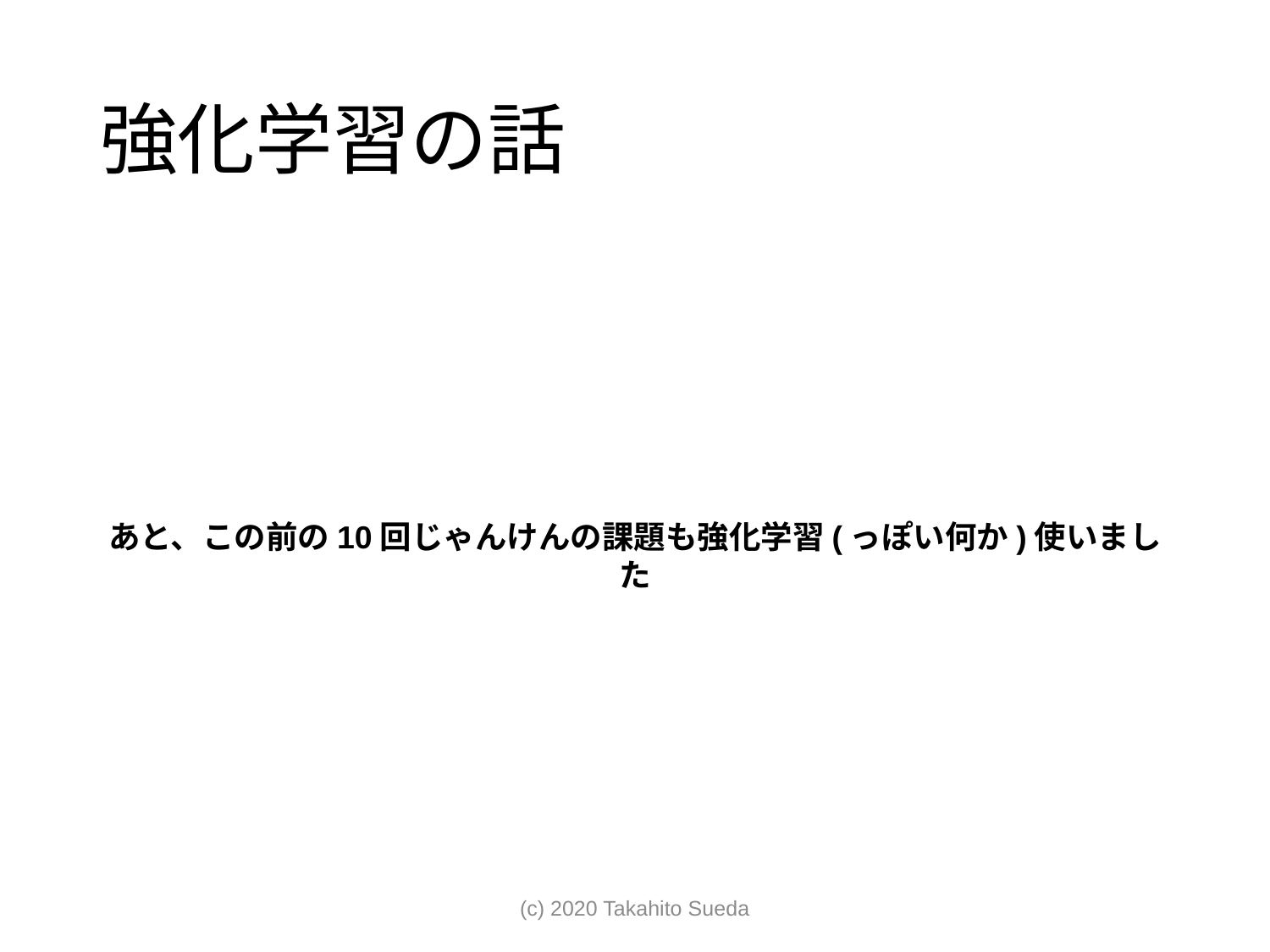

# 強化学習の話
あと、この前の10回じゃんけんの課題も強化学習(っぽい何か)使いました
(c) 2020 Takahito Sueda